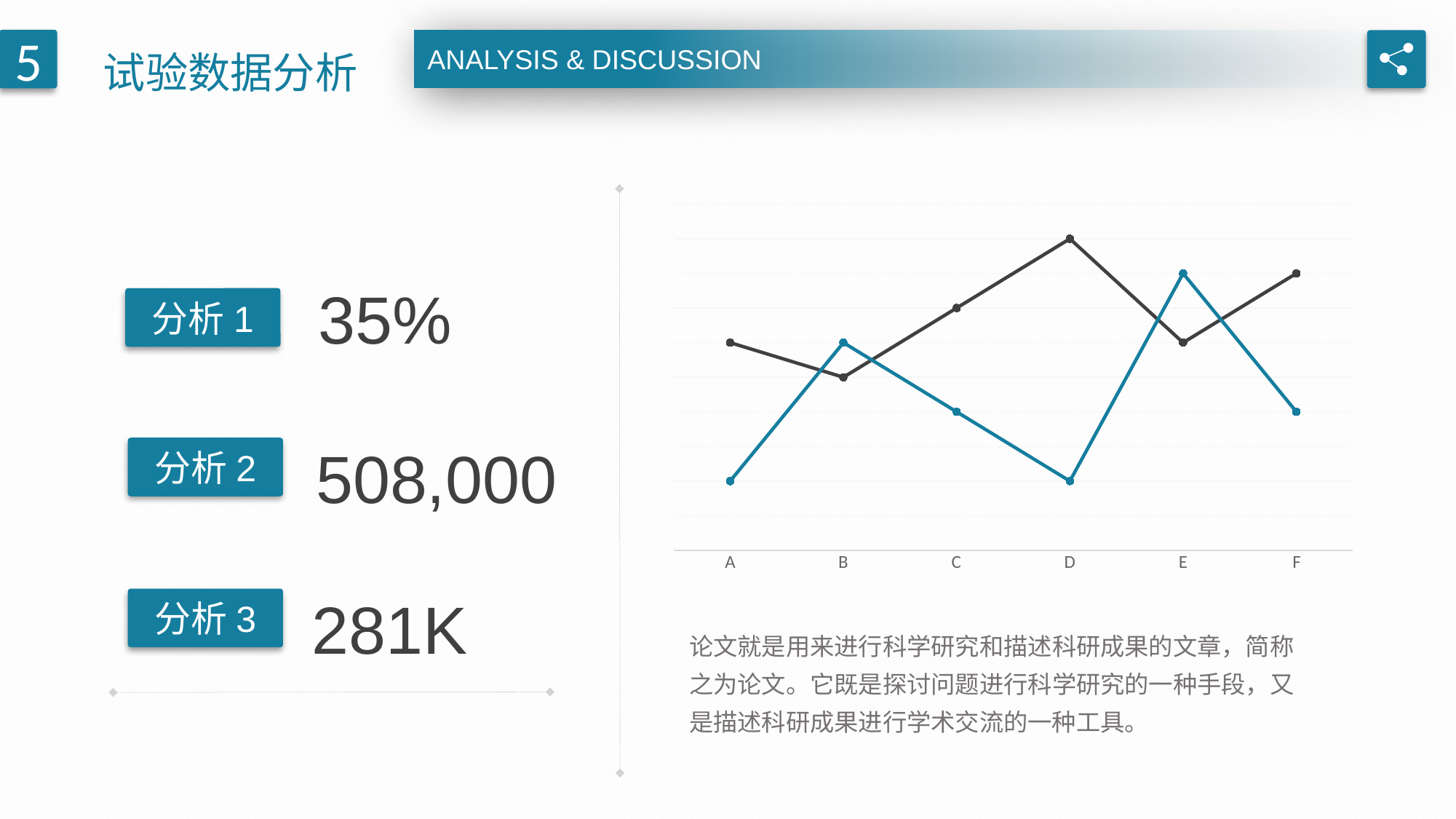

试验数据分析
5

ANALYSIS & DISCUSSION

### Chart

| Category | ppt | 列1 |
|---|---|---|
| A | 3.0 | 1.0 |
| B | 2.5 | 3.0 |
| C | 3.5 | 2.0 |
| D | 4.5 | 1.0 |
| E | 3.0 | 4.0 |
| F | 4.0 | 2.0 |
35%
分析1
508,000
分析2
281K
分析3
论文就是用来进行科学研究和描述科研成果的文章，简称之为论文。它既是探讨问题进行科学研究的一种手段，又是描述科研成果进行学术交流的一种工具。